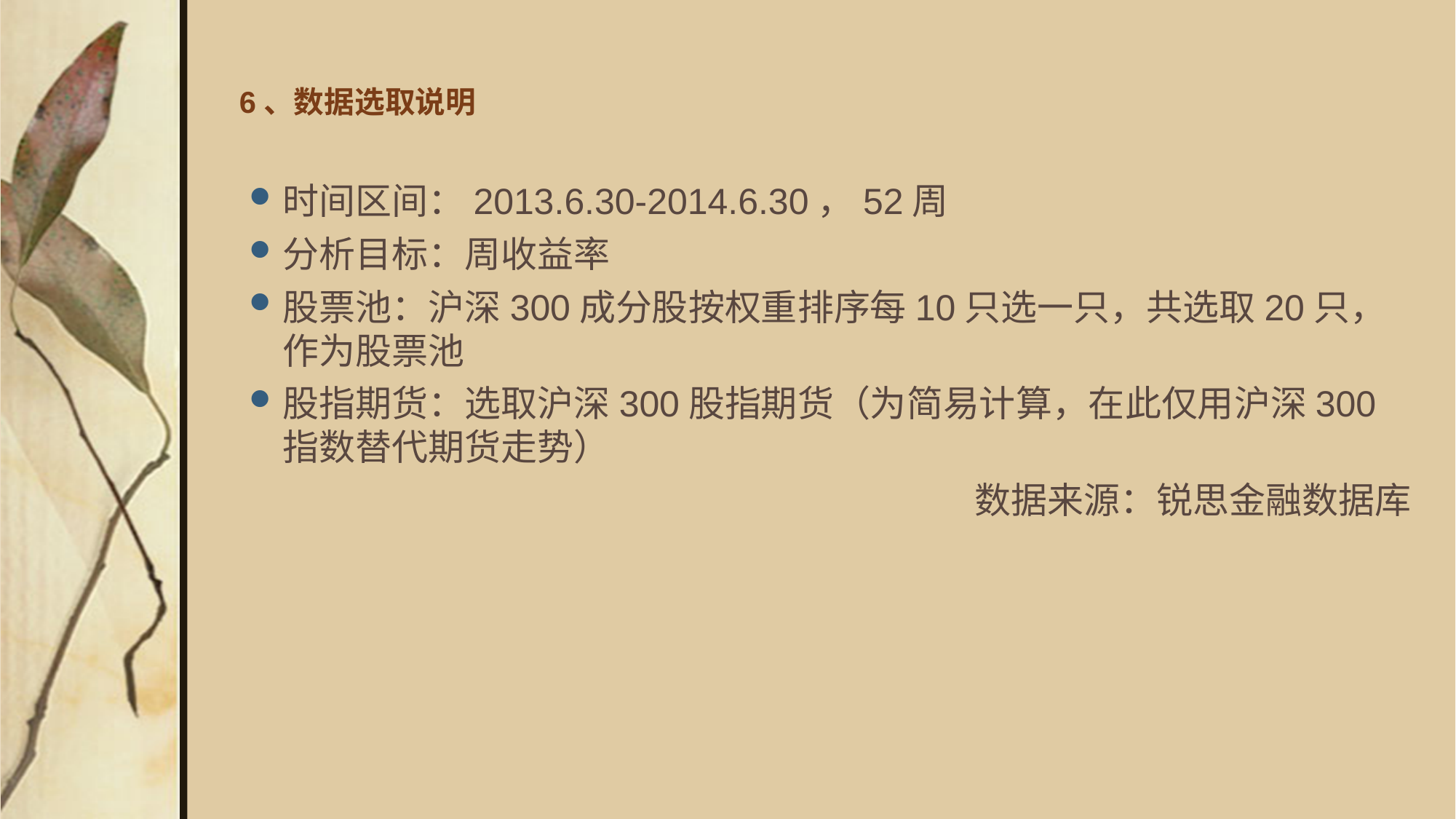

# 6、数据选取说明
时间区间：2013.6.30-2014.6.30，52周
分析目标：周收益率
股票池：沪深300成分股按权重排序每10只选一只，共选取20只，作为股票池
股指期货：选取沪深300股指期货（为简易计算，在此仅用沪深300指数替代期货走势）
数据来源：锐思金融数据库